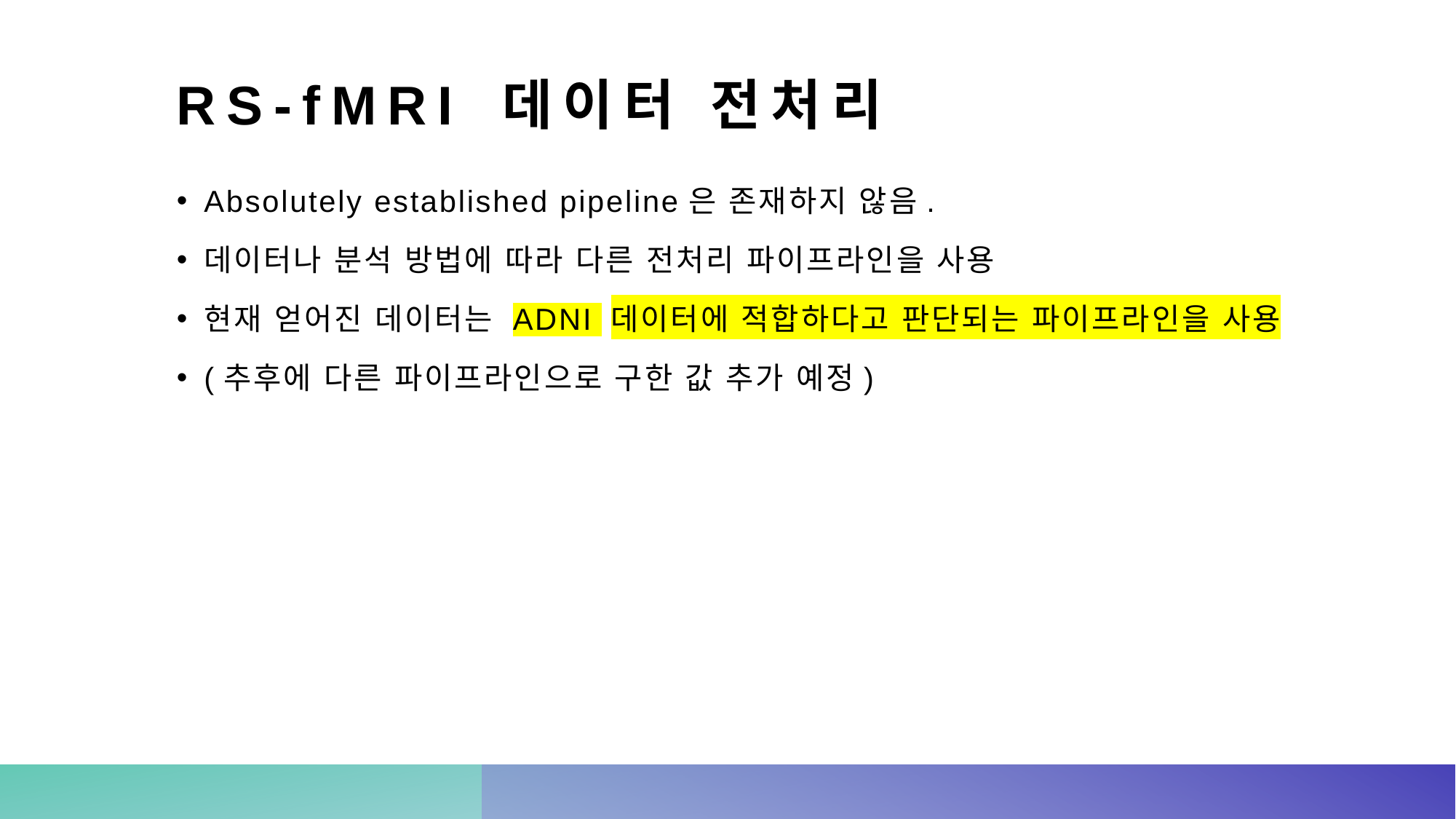

# RS-fMRI 데이터 전처리
Absolutely established pipeline은 존재하지 않음.
데이터나 분석 방법에 따라 다른 전처리 파이프라인을 사용
현재 얻어진 데이터는 ADNI 데이터에 적합하다고 판단되는 파이프라인을 사용
(추후에 다른 파이프라인으로 구한 값 추가 예정)